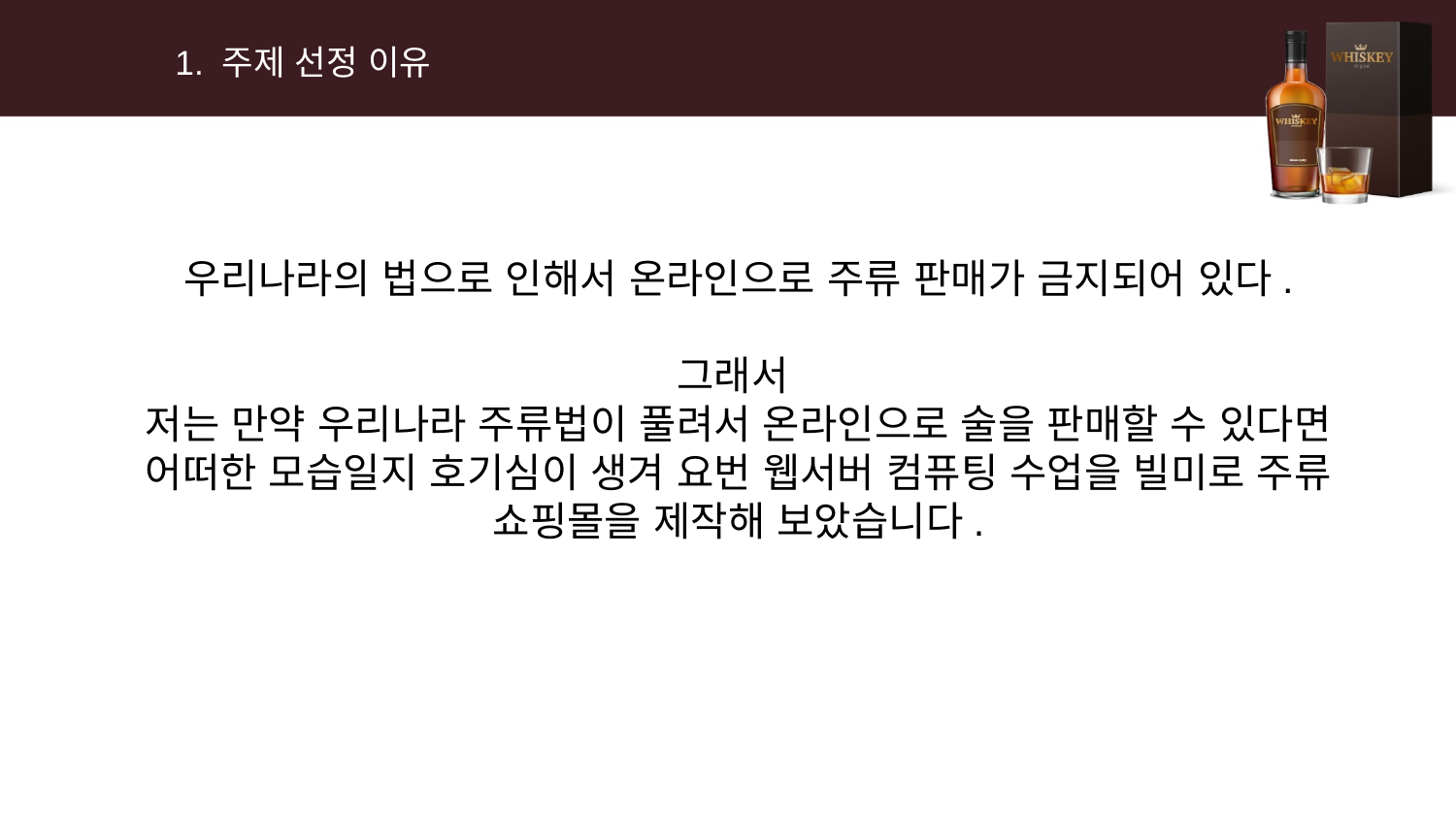

1. 주제 선정 이유
우리나라의 법으로 인해서 온라인으로 주류 판매가 금지되어 있다.
그래서
저는 만약 우리나라 주류법이 풀려서 온라인으로 술을 판매할 수 있다면 어떠한 모습일지 호기심이 생겨 요번 웹서버 컴퓨팅 수업을 빌미로 주류 쇼핑몰을 제작해 보았습니다.